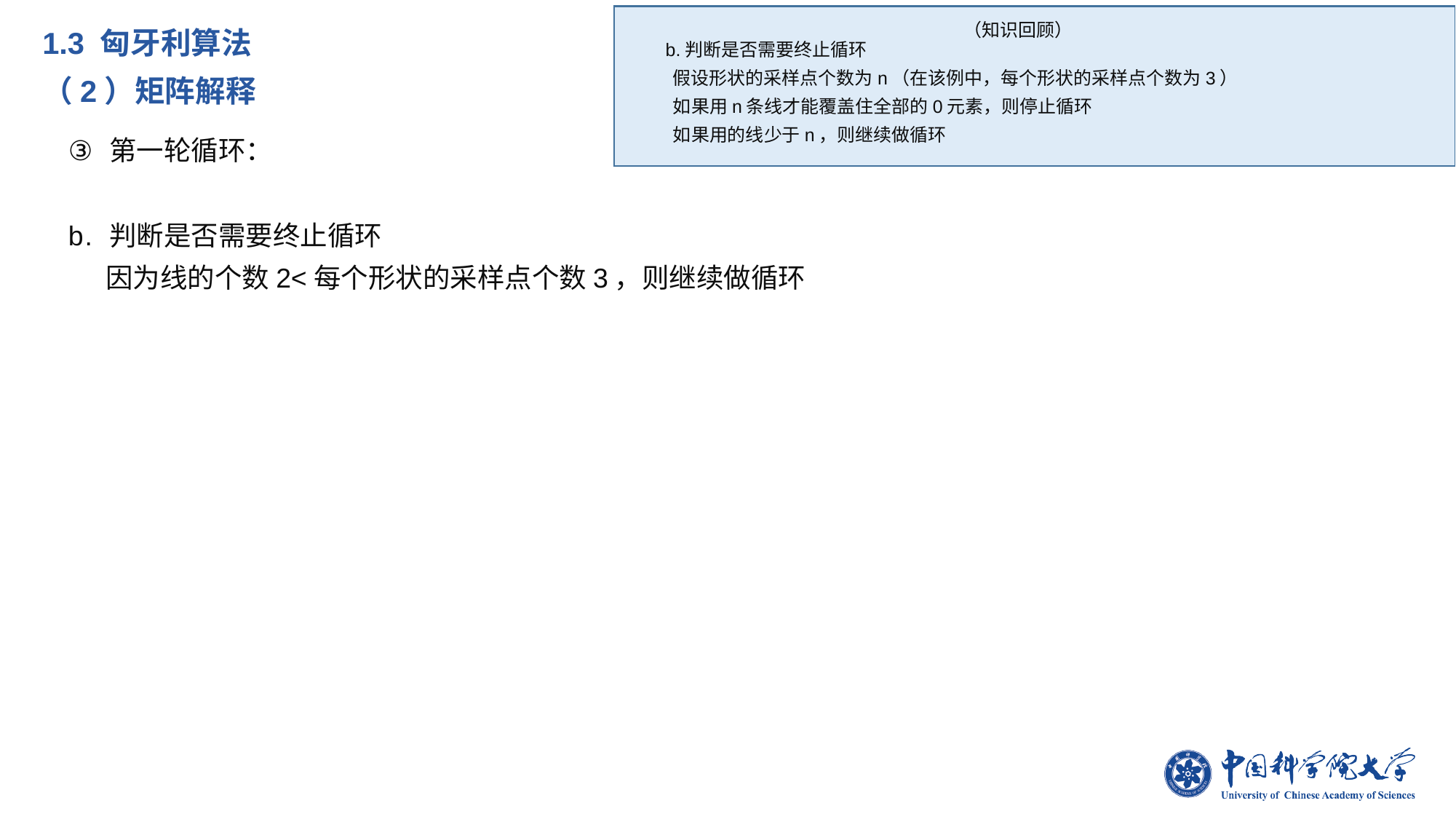

（知识回顾）
1.3 匈牙利算法
（2）矩阵解释
        b.判断是否需要终止循环
           假设形状的采样点个数为n（在该例中，每个形状的采样点个数为3）
           如果用n条线才能覆盖住全部的0元素，则停止循环
           如果用的线少于n，则继续做循环
第一轮循环：

判断是否需要终止循环
     因为线的个数2<每个形状的采样点个数3，则继续做循环